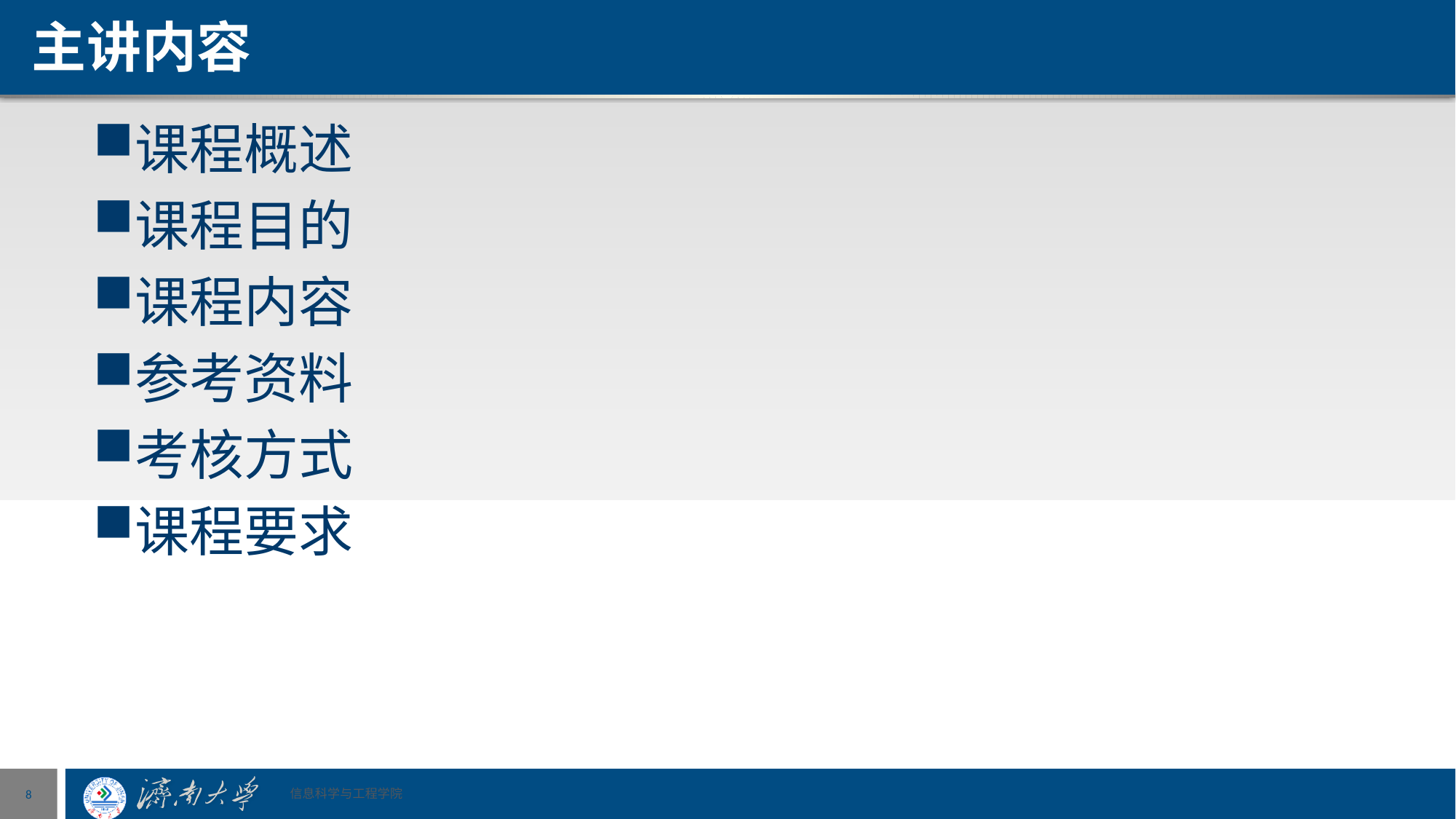

# 主讲内容
课程概述
课程目的
课程内容
参考资料
考核方式
课程要求